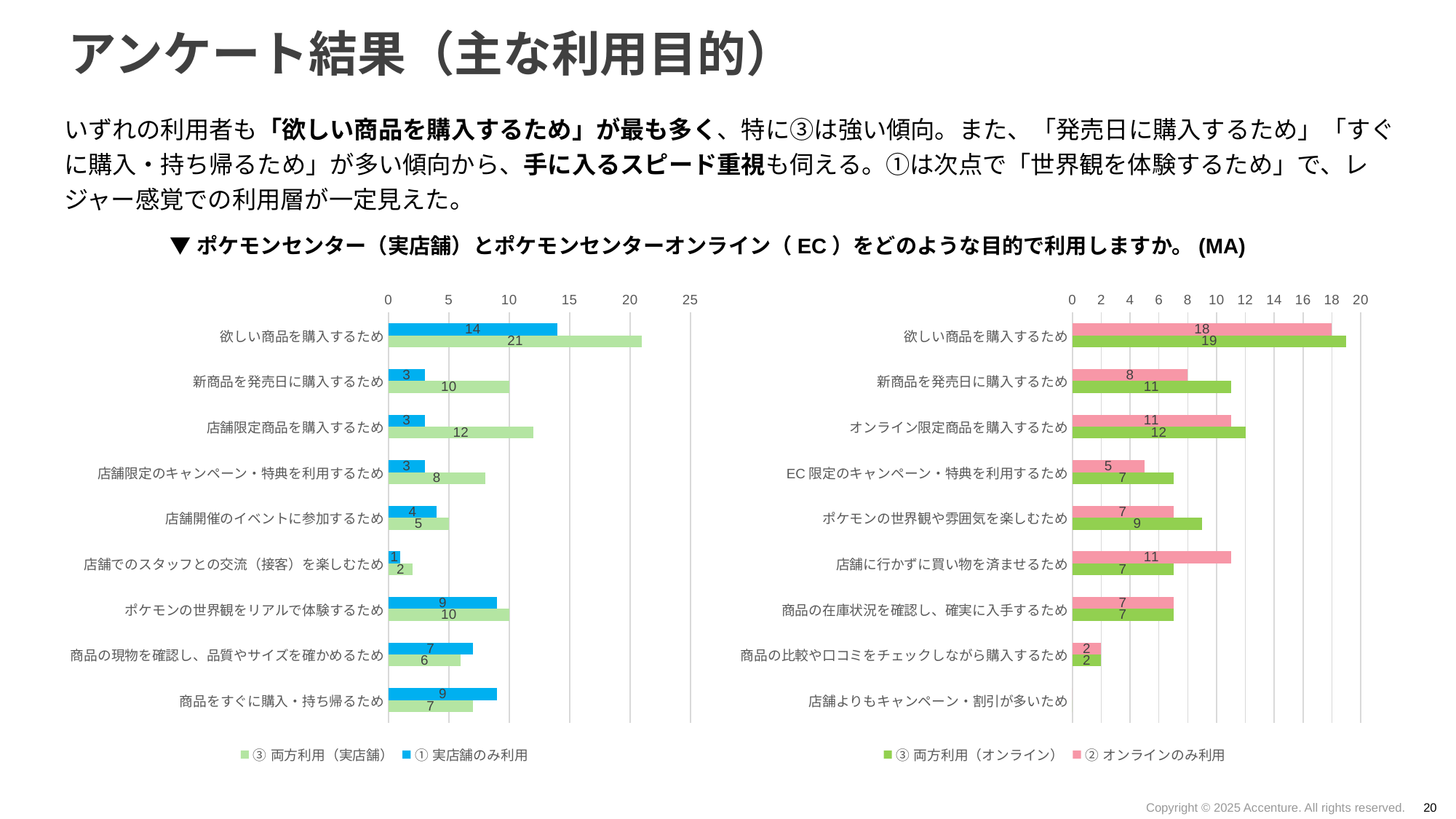

# アンケート結果（主な利用目的）
いずれの利用者も「欲しい商品を購入するため」が最も多く、特に③は強い傾向。また、「発売日に購入するため」「すぐに購入・持ち帰るため」が多い傾向から、手に入るスピード重視も伺える。①は次点で「世界観を体験するため」で、レジャー感覚での利用層が一定見えた。
▼ポケモンセンター（実店舗）とポケモンセンターオンライン（EC）をどのような目的で利用しますか。(MA)

### Chart

| Category | ①実店舗のみ利用 | ③両方利用（実店舗） |
|---|---|---|
| 欲しい商品を購入するため | 14.0 | 21.0 |
| 新商品を発売日に購入するため | 3.0 | 10.0 |
| 店舗限定商品を購入するため | 3.0 | 12.0 |
| 店舗限定のキャンペーン・特典を利用するため | 3.0 | 8.0 |
| 店舗開催のイベントに参加するため | 4.0 | 5.0 |
| 店舗でのスタッフとの交流（接客）を楽しむため | 1.0 | 2.0 |
| ポケモンの世界観をリアルで体験するため | 9.0 | 10.0 |
| 商品の現物を確認し、品質やサイズを確かめるため | 7.0 | 6.0 |
| 商品をすぐに購入・持ち帰るため | 9.0 | 7.0 |

### Chart

| Category | ②オンラインのみ利用 | ③両方利用（オンライン） |
|---|---|---|
| 欲しい商品を購入するため | 18.0 | 19.0 |
| 新商品を発売日に購入するため | 8.0 | 11.0 |
| オンライン限定商品を購入するため | 11.0 | 12.0 |
| EC限定のキャンペーン・特典を利用するため | 5.0 | 7.0 |
| ポケモンの世界観や雰囲気を楽しむため | 7.0 | 9.0 |
| 店舗に行かずに買い物を済ませるため | 11.0 | 7.0 |
| 商品の在庫状況を確認し、確実に入手するため | 7.0 | 7.0 |
| 商品の比較や口コミをチェックしながら購入するため | 2.0 | 2.0 |
| 店舗よりもキャンペーン・割引が多いため | 0.0 | 0.0 |